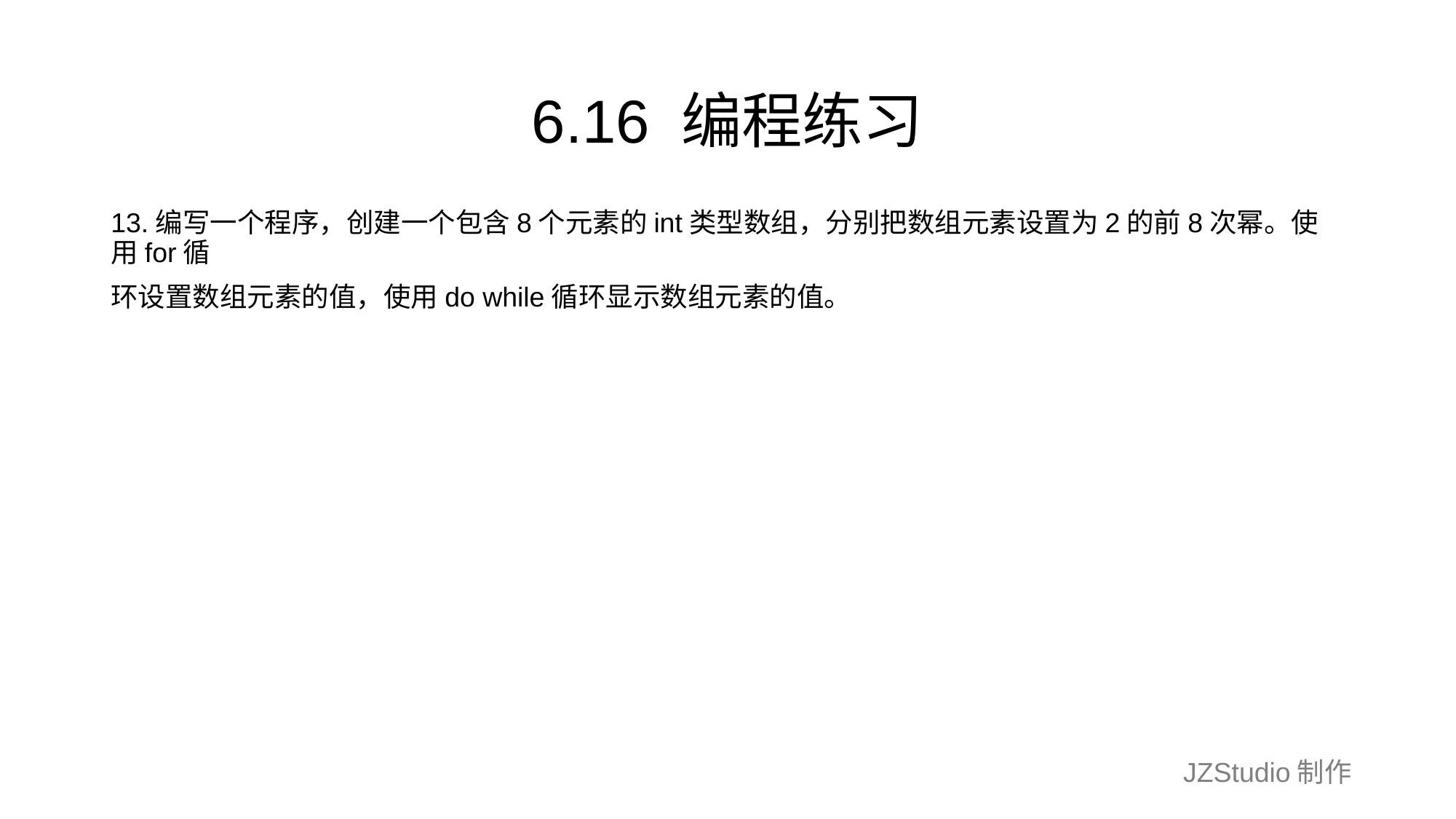

# 6.16 编程练习
13.编写一个程序，创建一个包含8个元素的int类型数组，分别把数组元素设置为2的前8次幂。使用for循
环设置数组元素的值，使用do while循环显示数组元素的值。